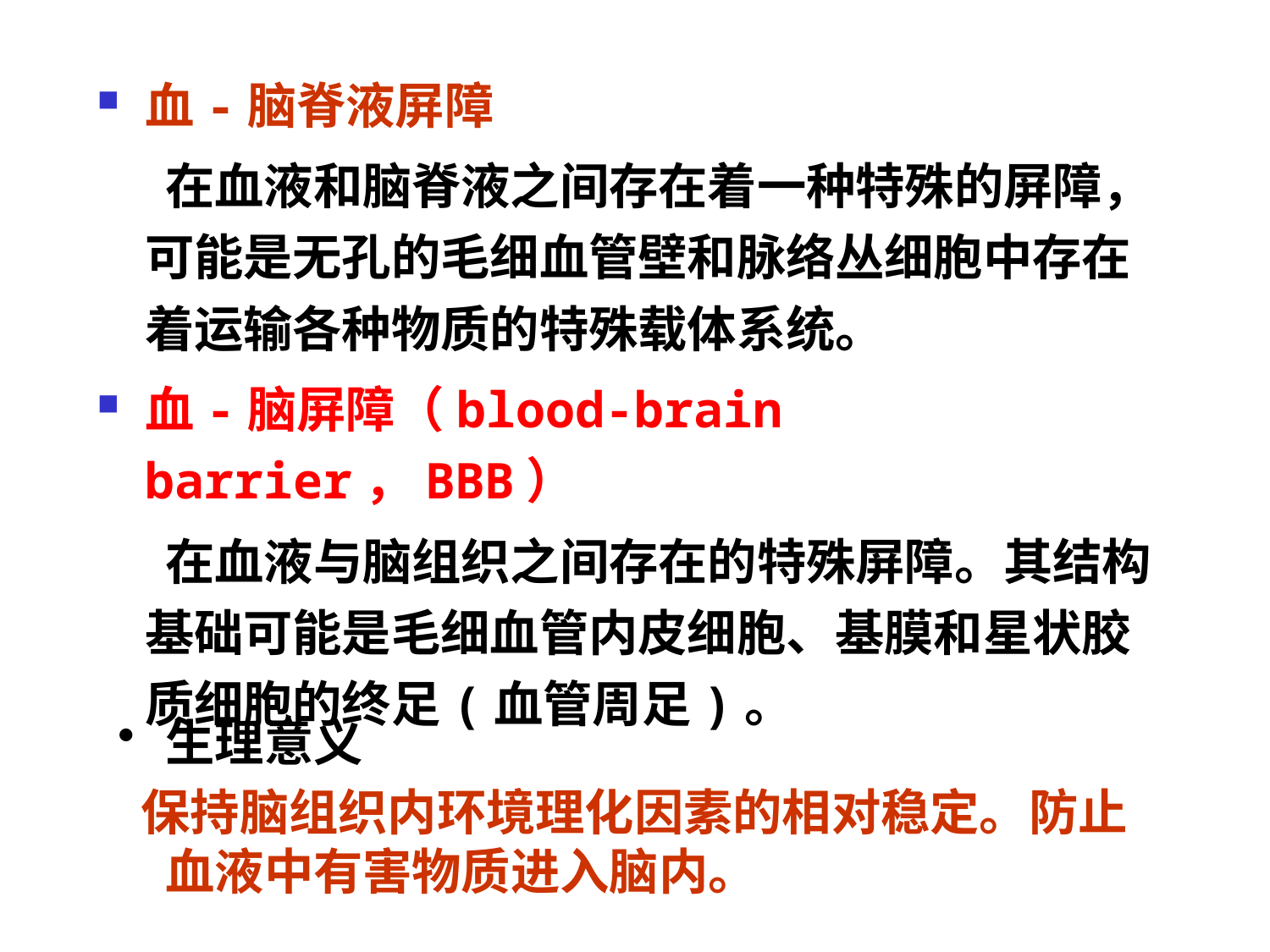

血-脑脊液屏障
     在血液和脑脊液之间存在着一种特殊的屏障，可能是无孔的毛细血管壁和脉络丛细胞中存在着运输各种物质的特殊载体系统。
血-脑屏障（blood-brain barrier，BBB）
     在血液与脑组织之间存在的特殊屏障。其结构基础可能是毛细血管内皮细胞、基膜和星状胶质细胞的终足(血管周足)。
生理意义
 保持脑组织内环境理化因素的相对稳定。防止血液中有害物质进入脑内。